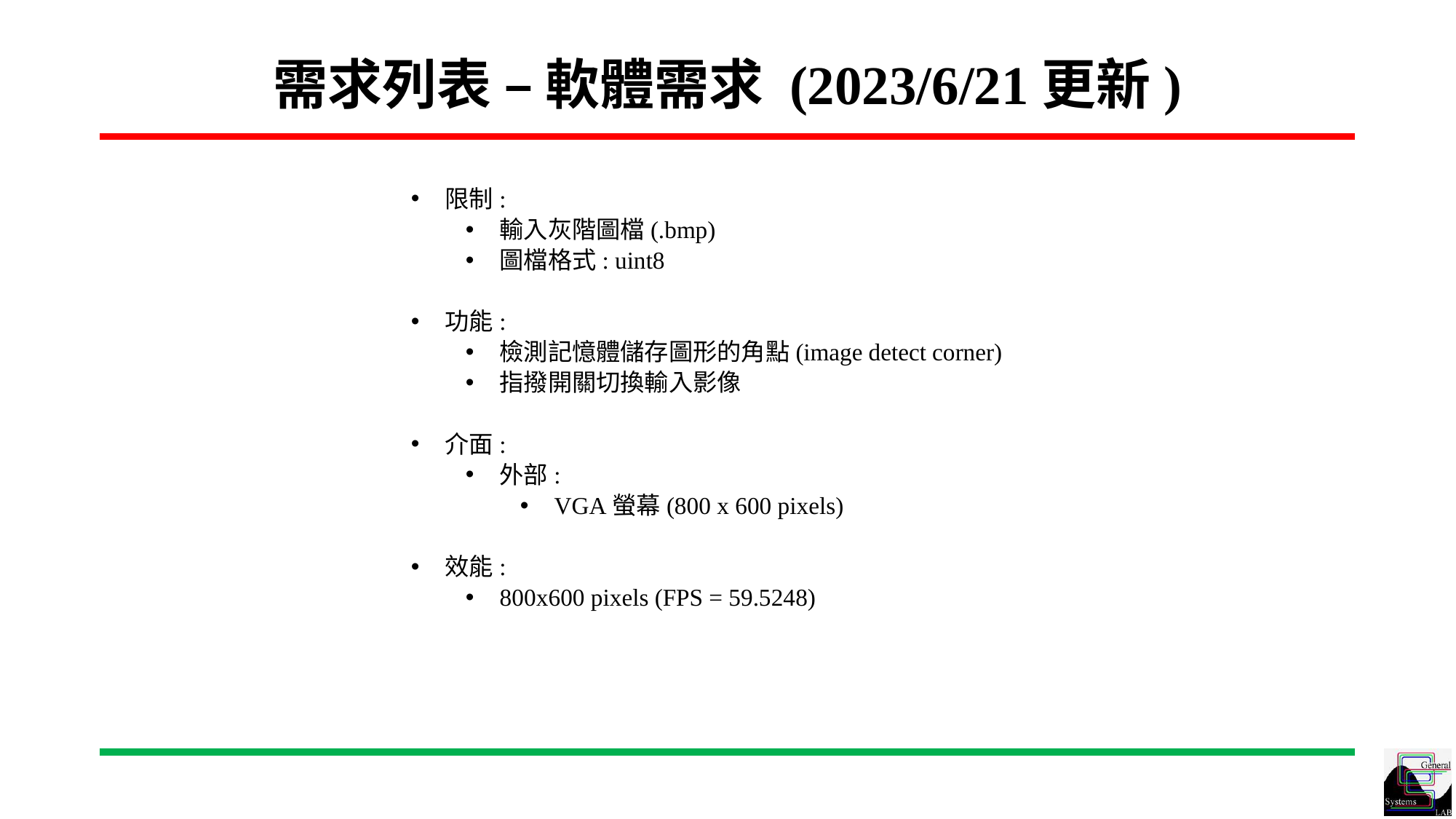

# 需求列表 – 軟體需求 (2023/6/21更新)
限制:
輸入灰階圖檔(.bmp)
圖檔格式: uint8

功能:
檢測記憶體儲存圖形的角點(image detect corner)
指撥開關切換輸入影像

介面:
外部:
VGA螢幕(800 x 600 pixels)

效能:
800x600 pixels (FPS = 59.5248)